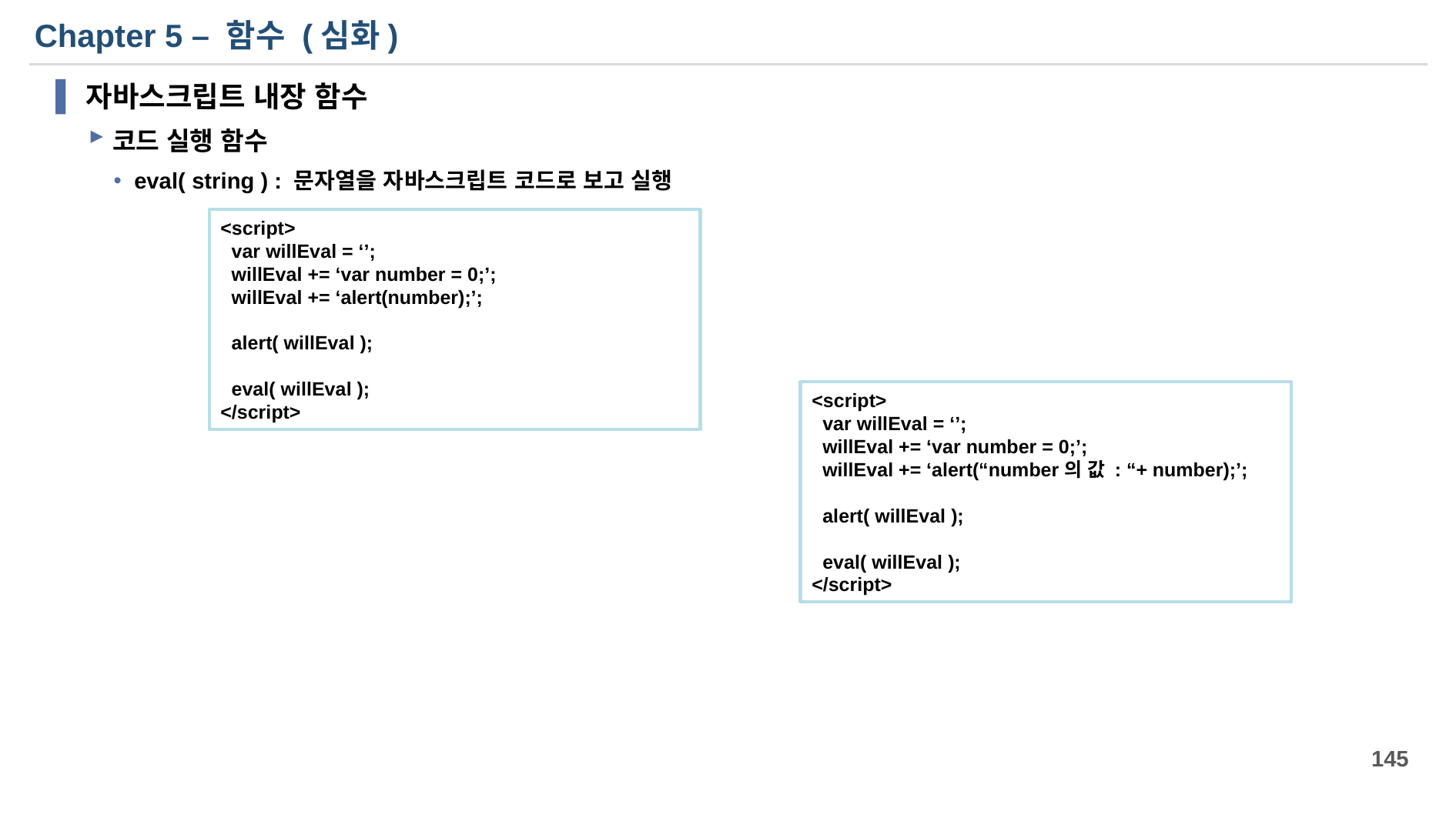

# Chapter 5 – 함수 (심화)
자바스크립트 내장 함수
코드 실행 함수
eval( string ) : 문자열을 자바스크립트 코드로 보고 실행

<script>
  var willEval = ‘’;
  willEval += ‘var number = 0;’;
  willEval += ‘alert(number);’;

  alert( willEval );

  eval( willEval );
</script>
<script>
  var willEval = ‘’;
  willEval += ‘var number = 0;’;
  willEval += ‘alert(“number의 값 : “+ number);’;

  alert( willEval );

  eval( willEval );
</script>
145